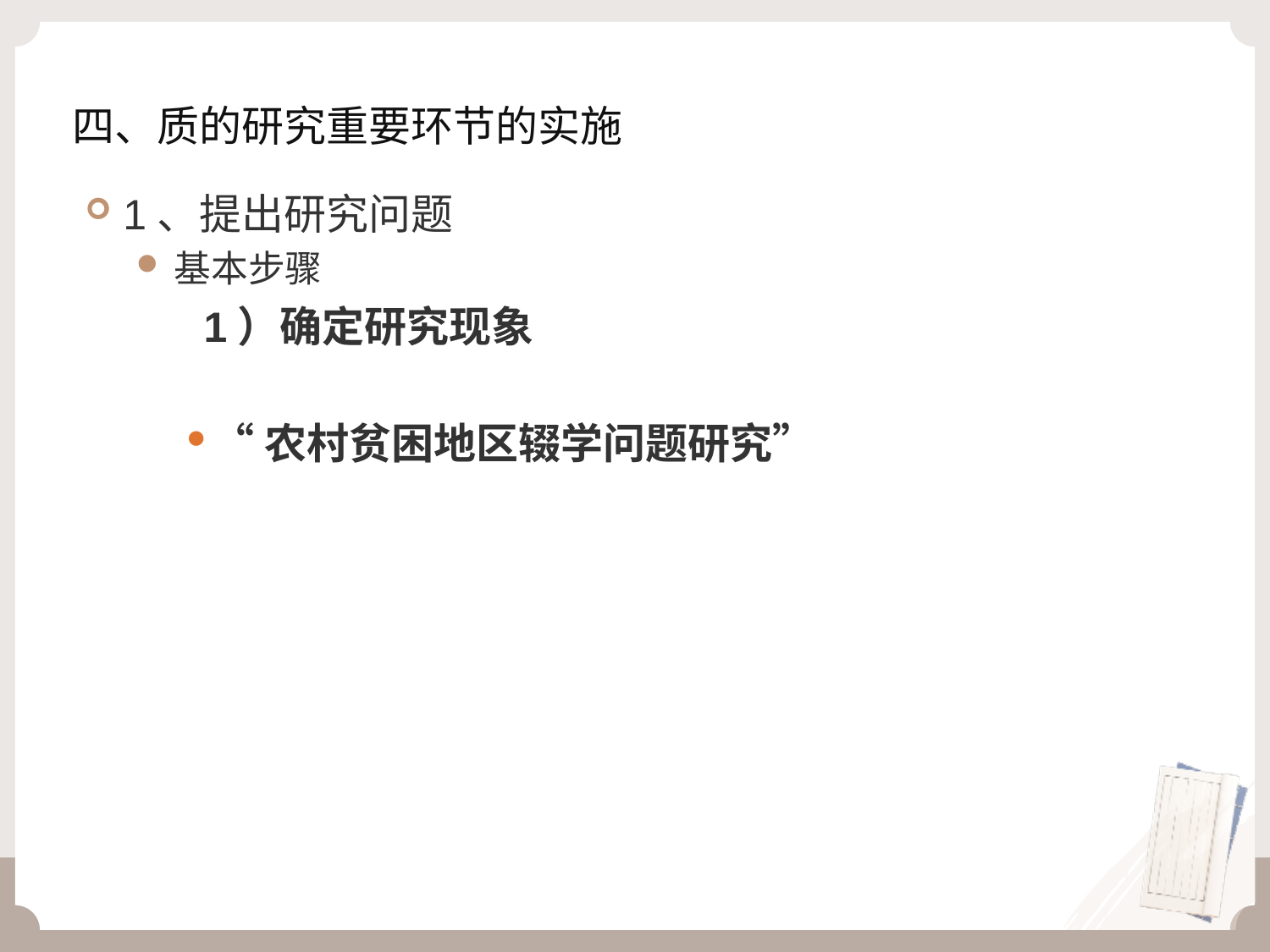

# 四、质的研究重要环节的实施
1、提出研究问题
基本步骤
          1）确定研究现象

“农村贫困地区辍学问题研究”